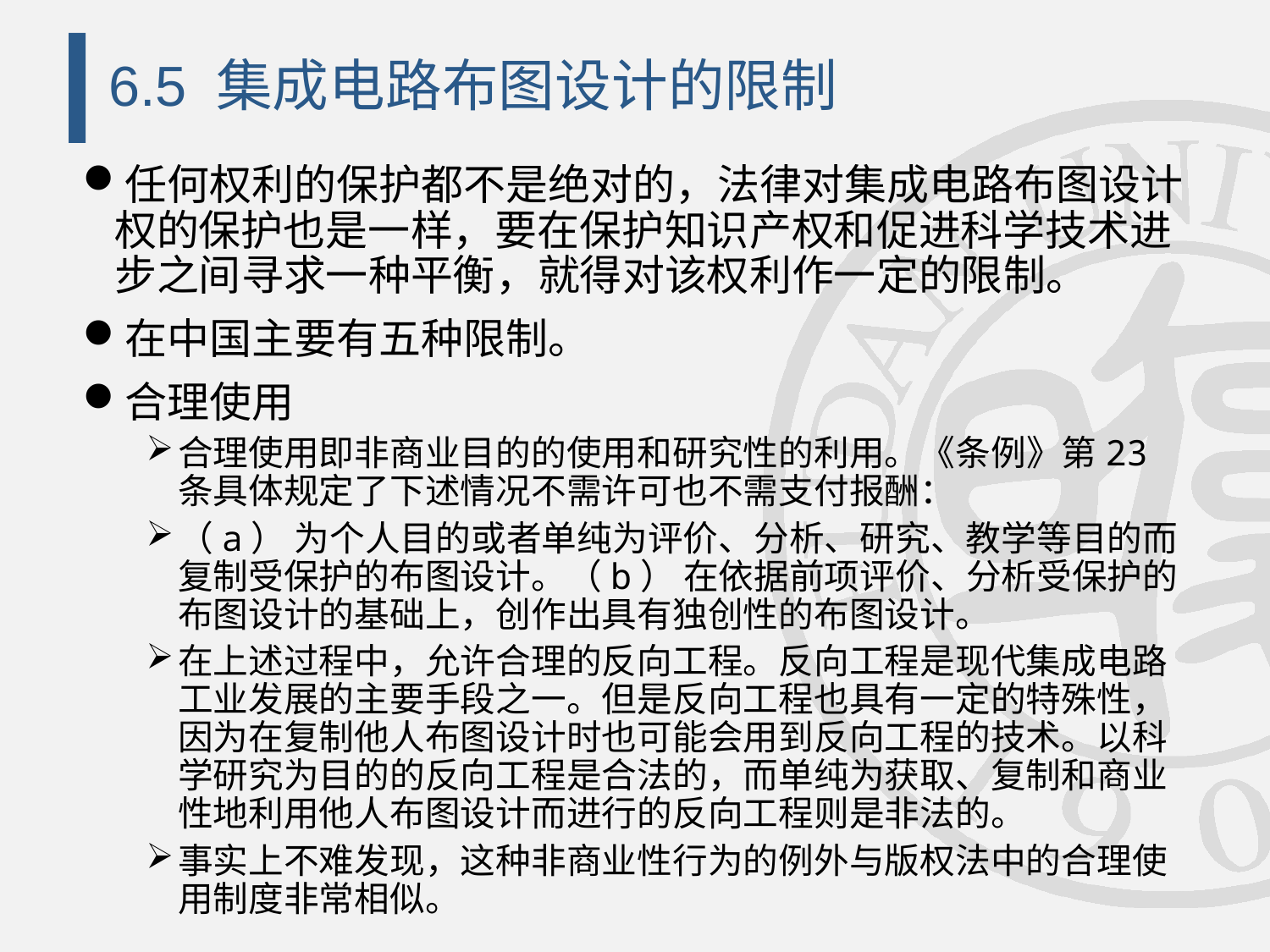

# 6.5 集成电路布图设计的限制
任何权利的保护都不是绝对的，法律对集成电路布图设计权的保护也是一样，要在保护知识产权和促进科学技术进步之间寻求一种平衡，就得对该权利作一定的限制。
在中国主要有五种限制。
合理使用
合理使用即非商业目的的使用和研究性的利用。《条例》第23条具体规定了下述情况不需许可也不需支付报酬：
（a） 为个人目的或者单纯为评价、分析、研究、教学等目的而复制受保护的布图设计。（b） 在依据前项评价、分析受保护的布图设计的基础上，创作出具有独创性的布图设计。
在上述过程中，允许合理的反向工程。反向工程是现代集成电路工业发展的主要手段之一。但是反向工程也具有一定的特殊性，因为在复制他人布图设计时也可能会用到反向工程的技术。以科学研究为目的的反向工程是合法的，而单纯为获取、复制和商业性地利用他人布图设计而进行的反向工程则是非法的。
事实上不难发现，这种非商业性行为的例外与版权法中的合理使用制度非常相似。